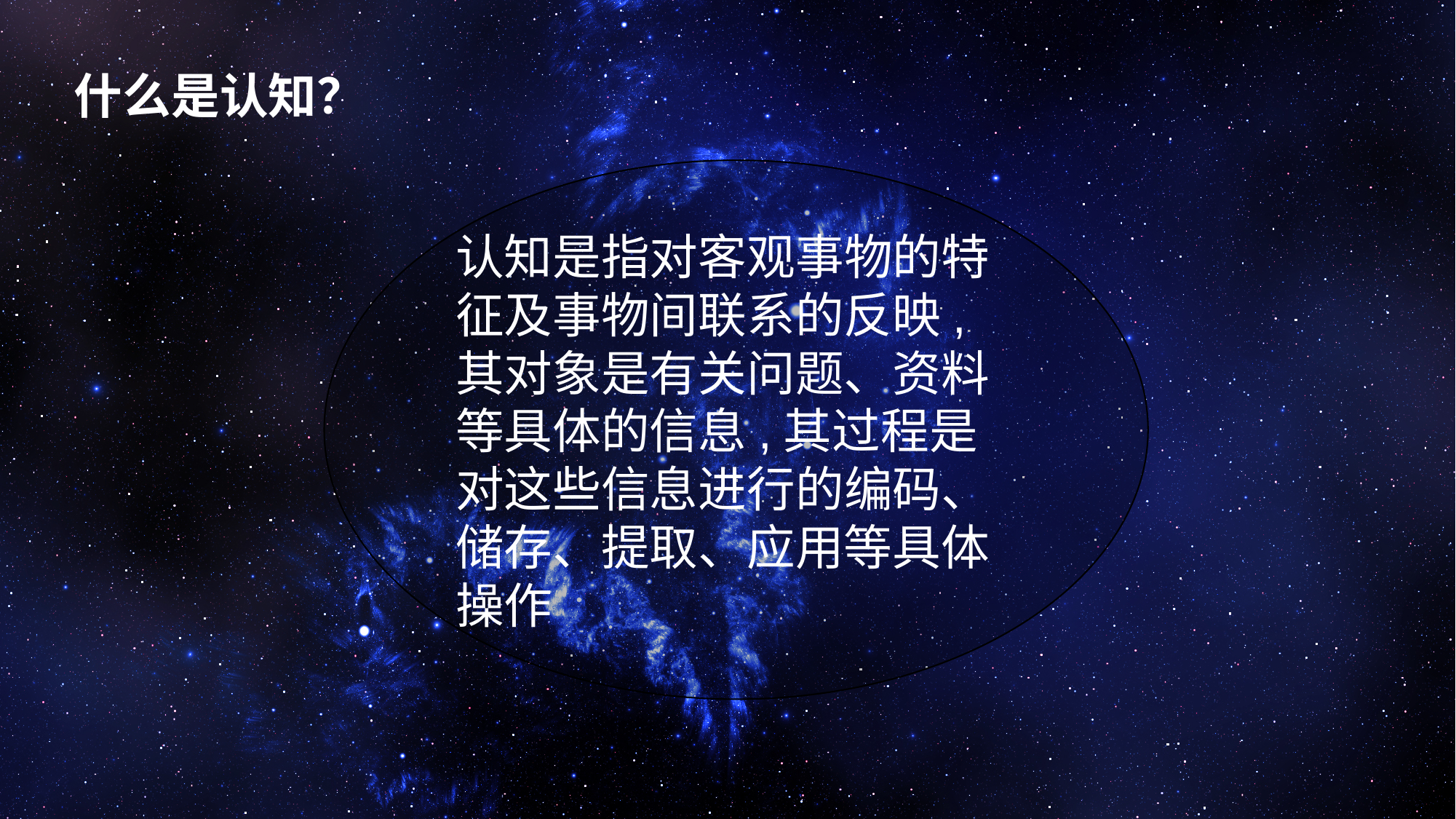

什么是认知？
认知是指对客观事物的特征及事物间联系的反映,其对象是有关问题、资料等具体的信息,其过程是对这些信息进行的编码、储存、提取、应用等具体操作